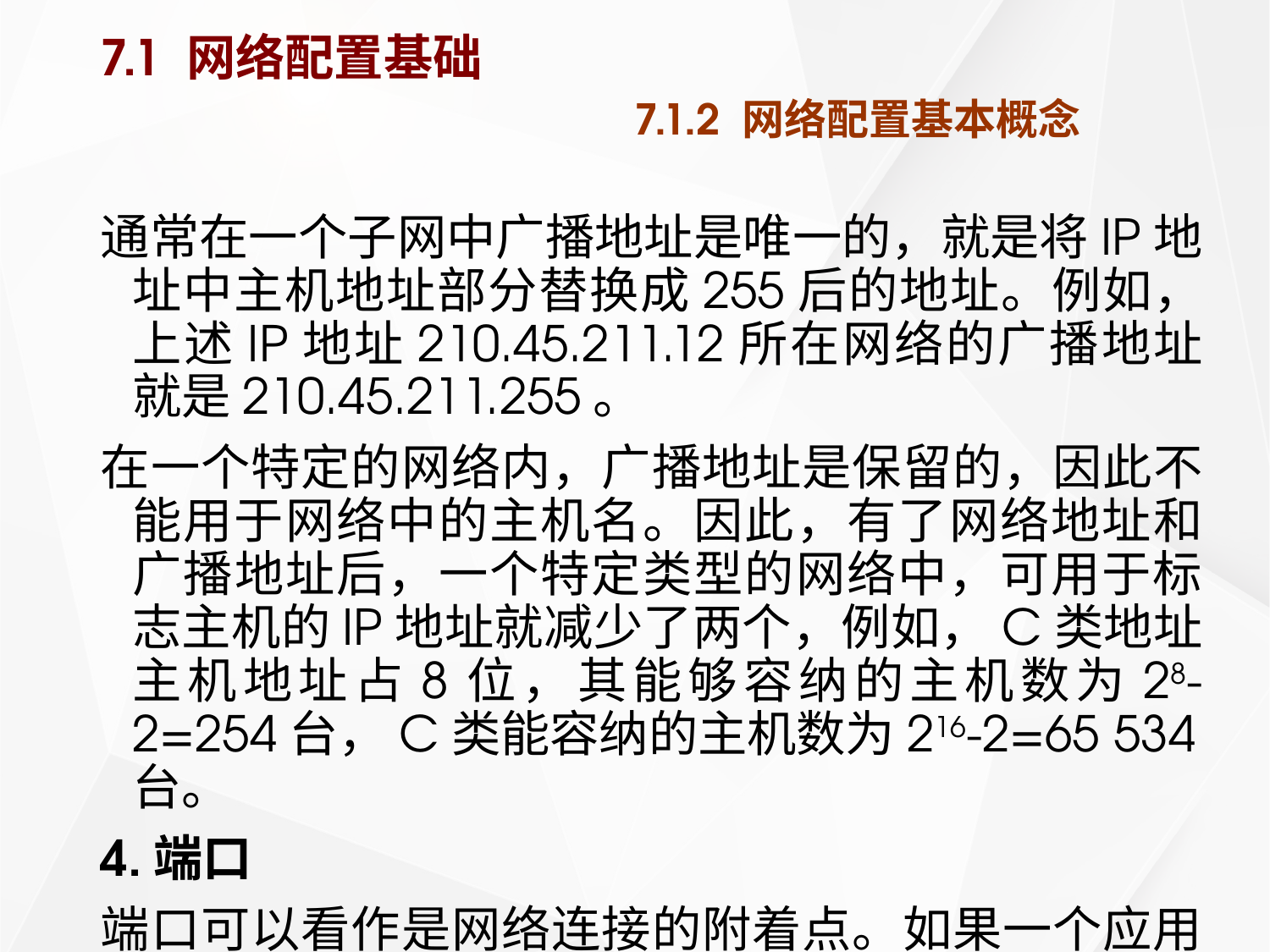

# 7.1 网络配置基础 7.1.2 网络配置基本概念
通常在一个子网中广播地址是唯一的，就是将IP地址中主机地址部分替换成255后的地址。例如，上述IP地址210.45.211.12所在网络的广播地址就是210.45.211.255。
在一个特定的网络内，广播地址是保留的，因此不能用于网络中的主机名。因此，有了网络地址和广播地址后，一个特定类型的网络中，可用于标志主机的IP地址就减少了两个，例如，C类地址主机地址占8位，其能够容纳的主机数为28-2=254台，C类能容纳的主机数为216-2=65 534台。
4.端口
端口可以看作是网络连接的附着点。如果一个应用程序希望提供某种服务，就会附着在某个特定的网络端口上等待用户请求的到来（也称为对端口的监听）。使用该服务的客户机则在某个